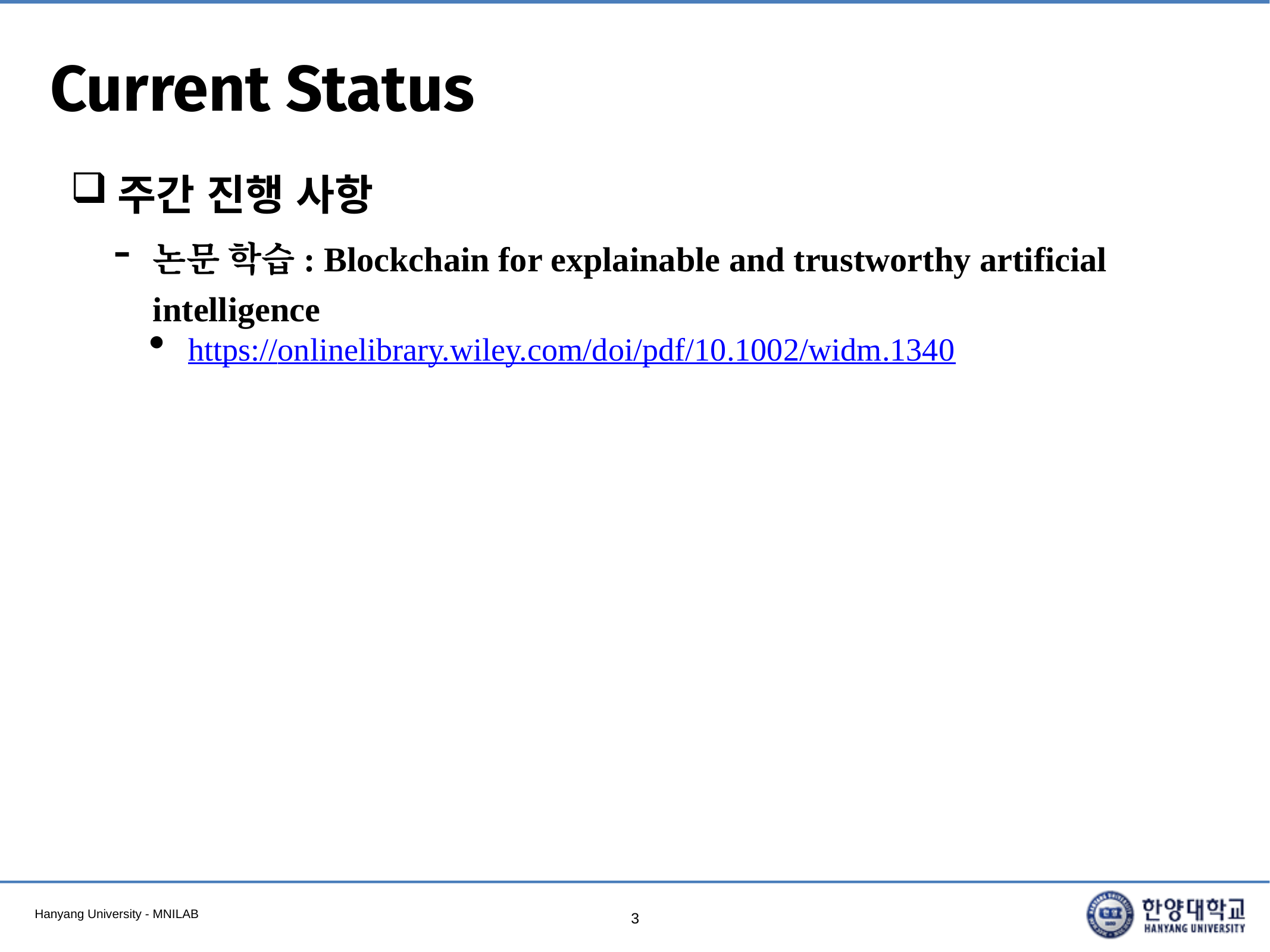

# Current Status
주간 진행 사항
논문 학습: Blockchain for explainable and trustworthy artificial intelligence
https://onlinelibrary.wiley.com/doi/pdf/10.1002/widm.1340
3